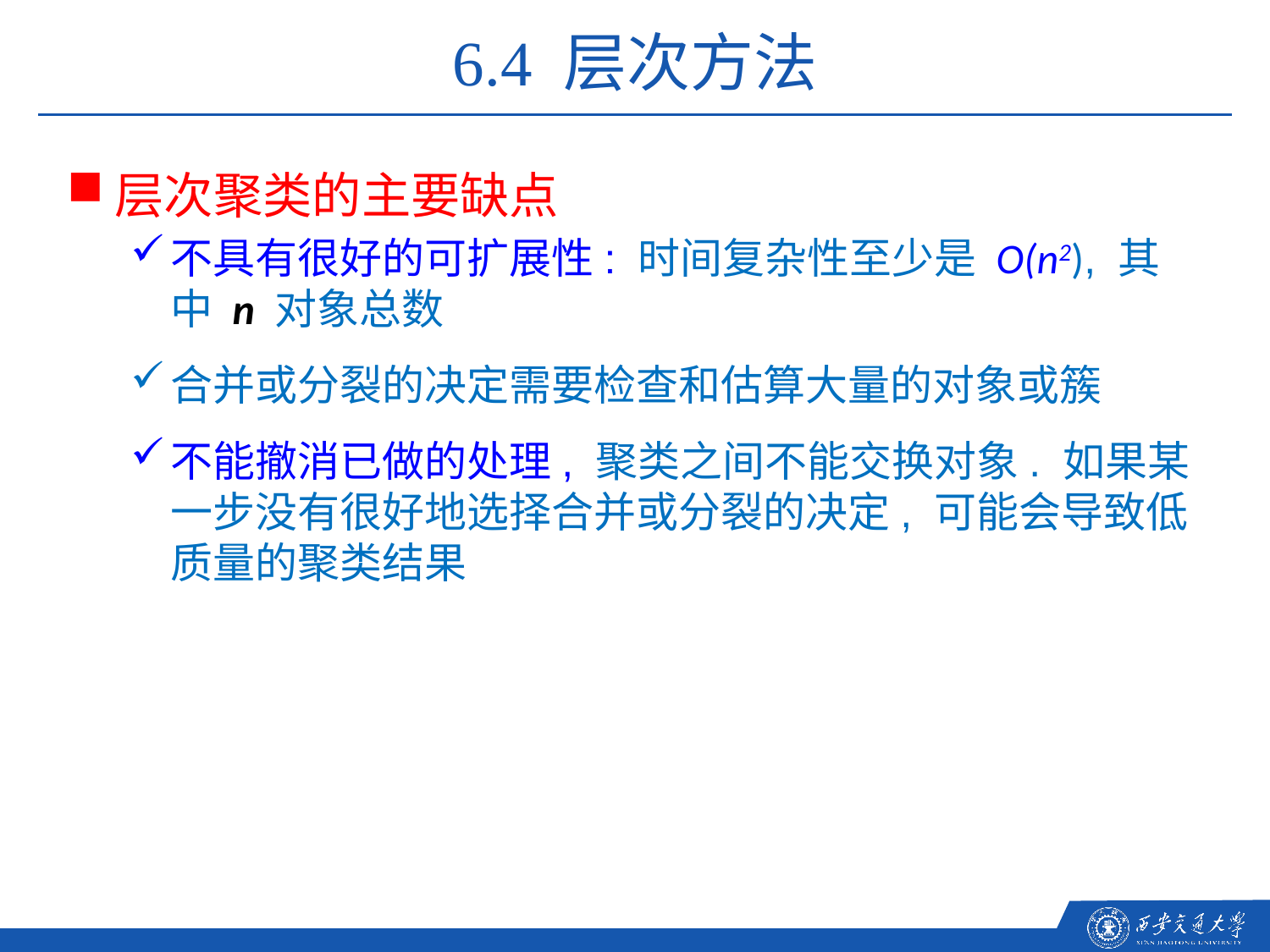

6.4 层次方法
层次聚类的主要缺点
不具有很好的可扩展性: 时间复杂性至少是 O(n2), 其中 n 对象总数
合并或分裂的决定需要检查和估算大量的对象或簇
不能撤消已做的处理, 聚类之间不能交换对象. 如果某一步没有很好地选择合并或分裂的决定, 可能会导致低质量的聚类结果